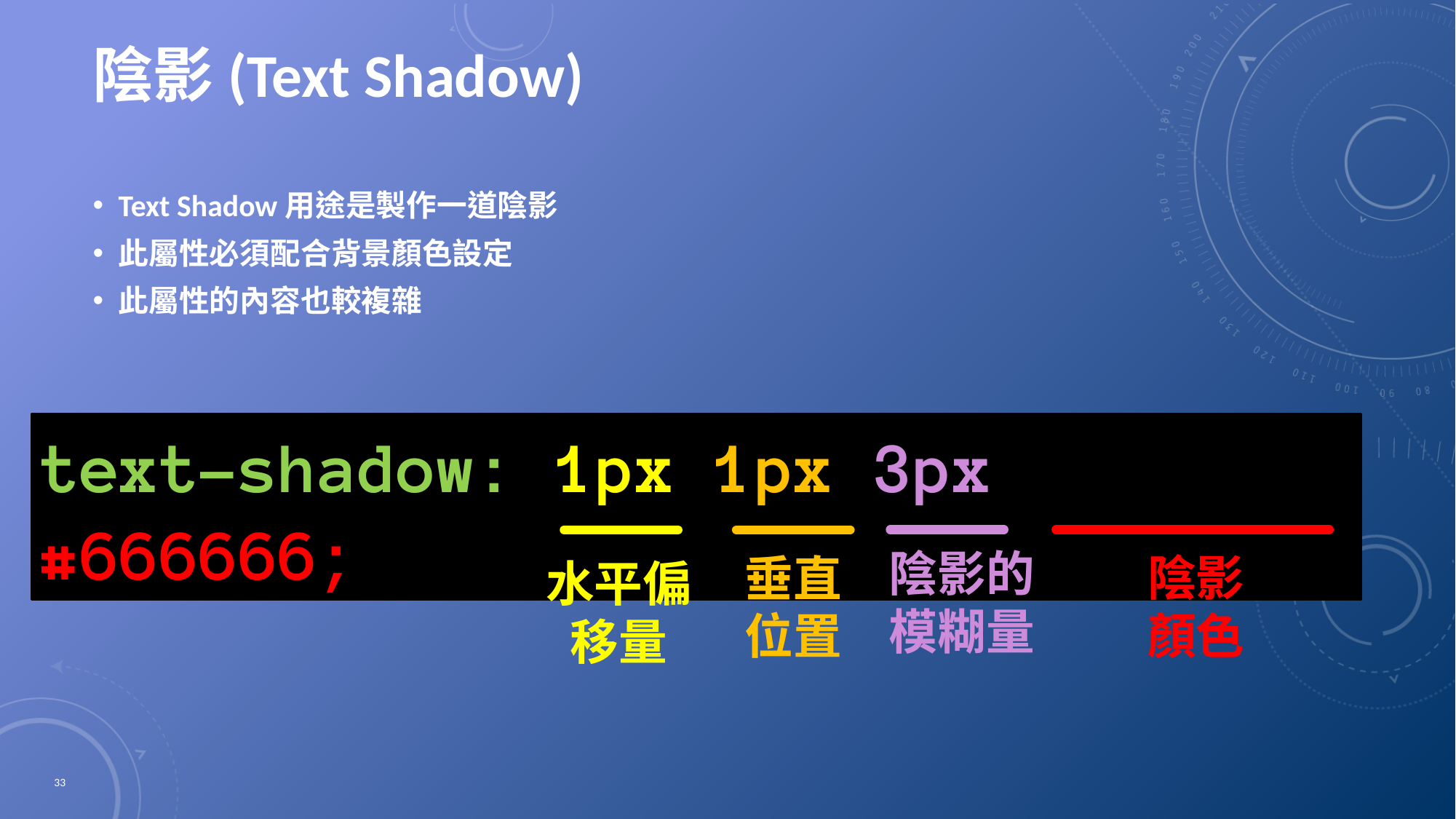

# 陰影(Text Shadow)
Text Shadow用途是製作一道陰影
此屬性必須配合背景顏色設定
此屬性的內容也較複雜
text-shadow: 1px 1px 3px #666666;
陰影的模糊量
陰影
顏色
垂直位置
水平偏移量
33